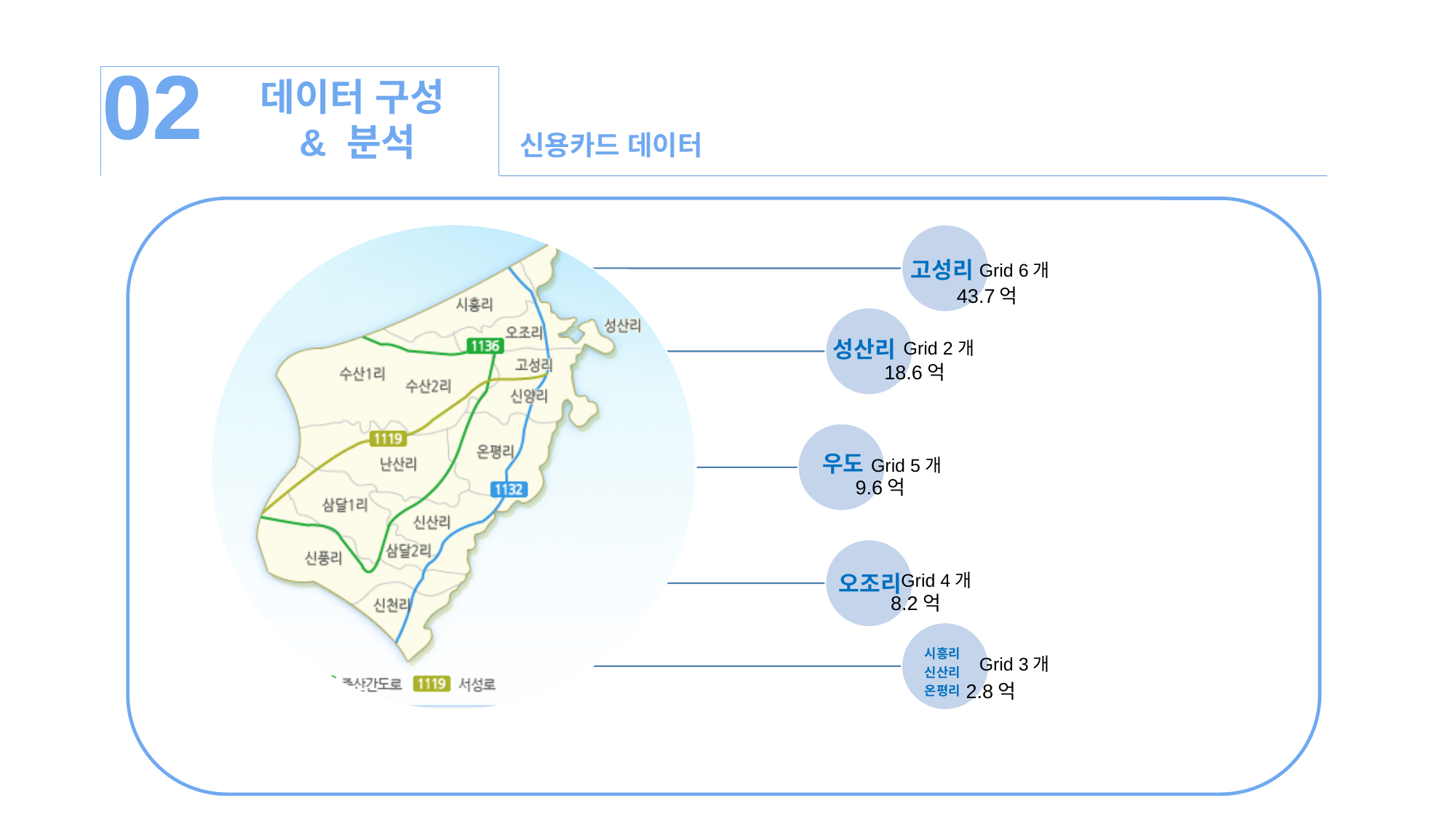

02
데이터 구성
 & 분석
신용카드 데이터

고성리
성산리
우도
 오조리
시흥리
신산리
온평리

43.7억
18.6억
9.6억
8.2억
2.8억
Grid 6개
Grid 2개
Grid 5개
Grid 4개
Grid 3개